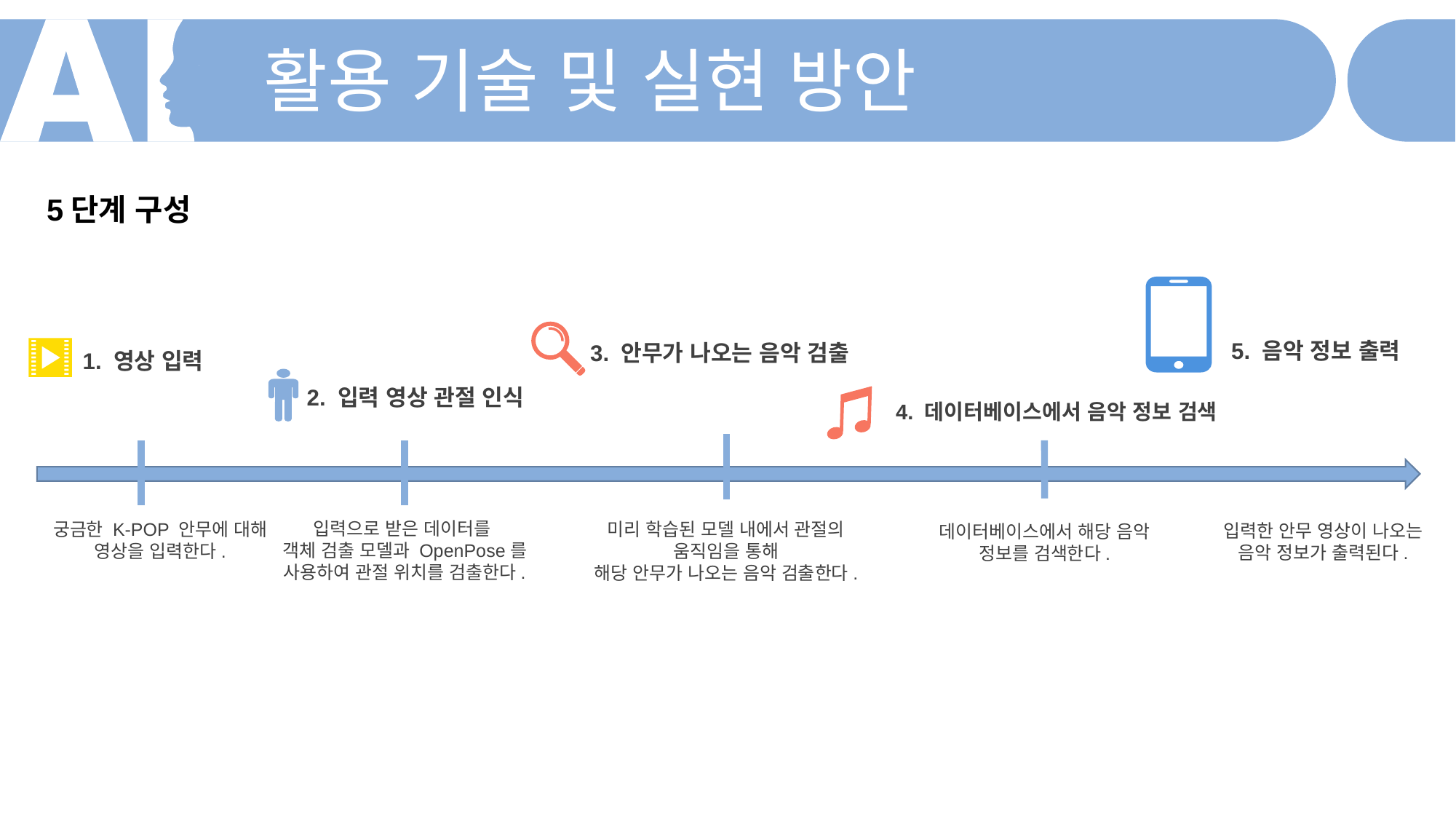

활용 기술 및 실현 방안
5단계 구성

5. 음악 정보 출력
3. 안무가 나오는 음악 검출

1. 영상 입력

2. 입력 영상 관절 인식

4. 데이터베이스에서 음악 정보 검색

입력으로 받은 데이터를
객체 검출 모델과 OpenPose를 사용하여 관절 위치를 검출한다.
궁금한 K-POP 안무에 대해 영상을 입력한다.
미리 학습된 모델 내에서 관절의 움직임을 통해
해당 안무가 나오는 음악 검출한다.
입력한 안무 영상이 나오는 음악 정보가 출력된다.
데이터베이스에서 해당 음악 정보를 검색한다.